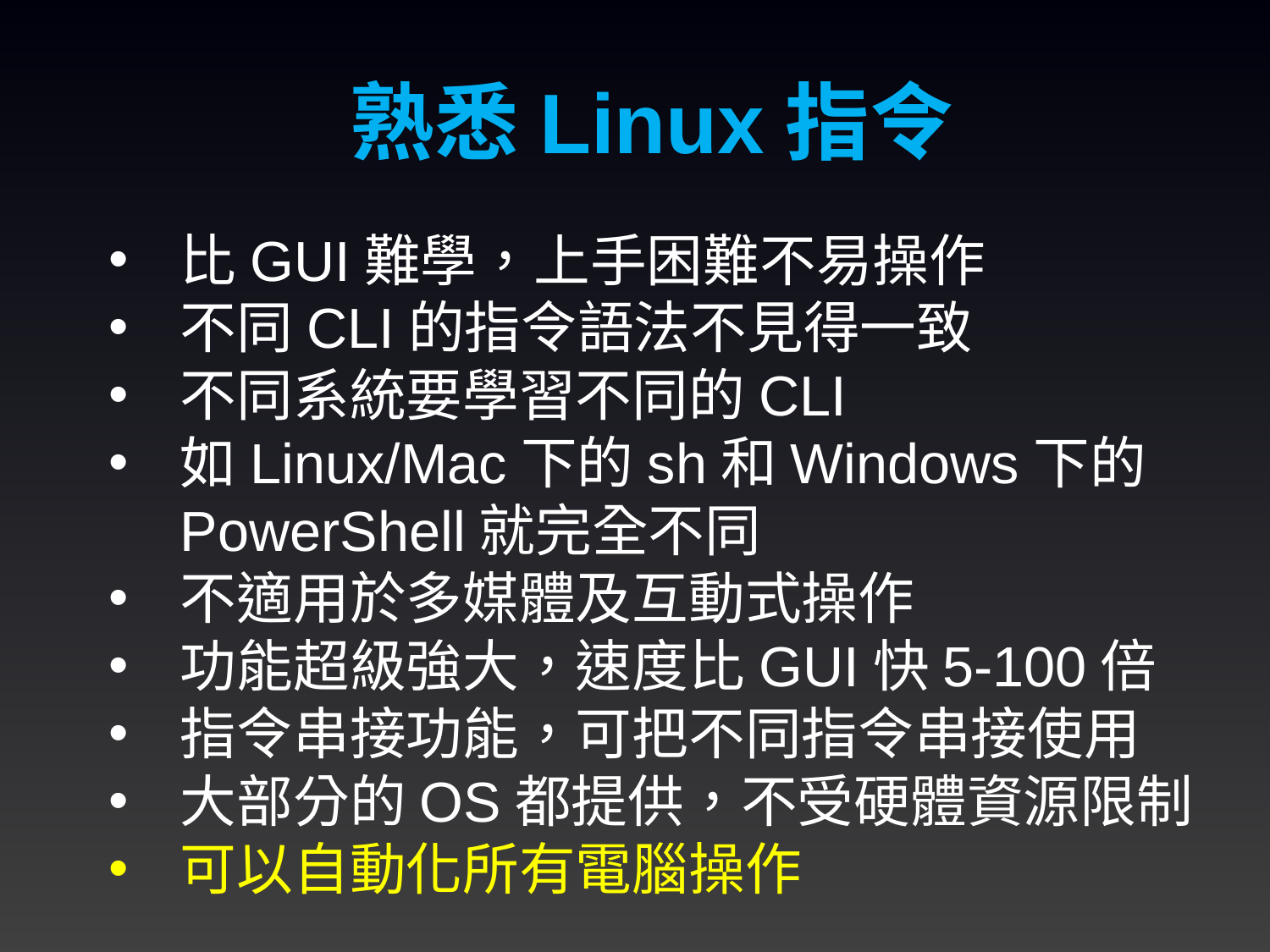

熟悉Linux指令
比GUI難學，上手困難不易操作
不同CLI的指令語法不見得一致
不同系統要學習不同的CLI
如Linux/Mac下的sh和Windows下的PowerShell就完全不同
不適用於多媒體及互動式操作
功能超級強大，速度比GUI快5-100倍
指令串接功能，可把不同指令串接使用
大部分的OS都提供，不受硬體資源限制
可以自動化所有電腦操作